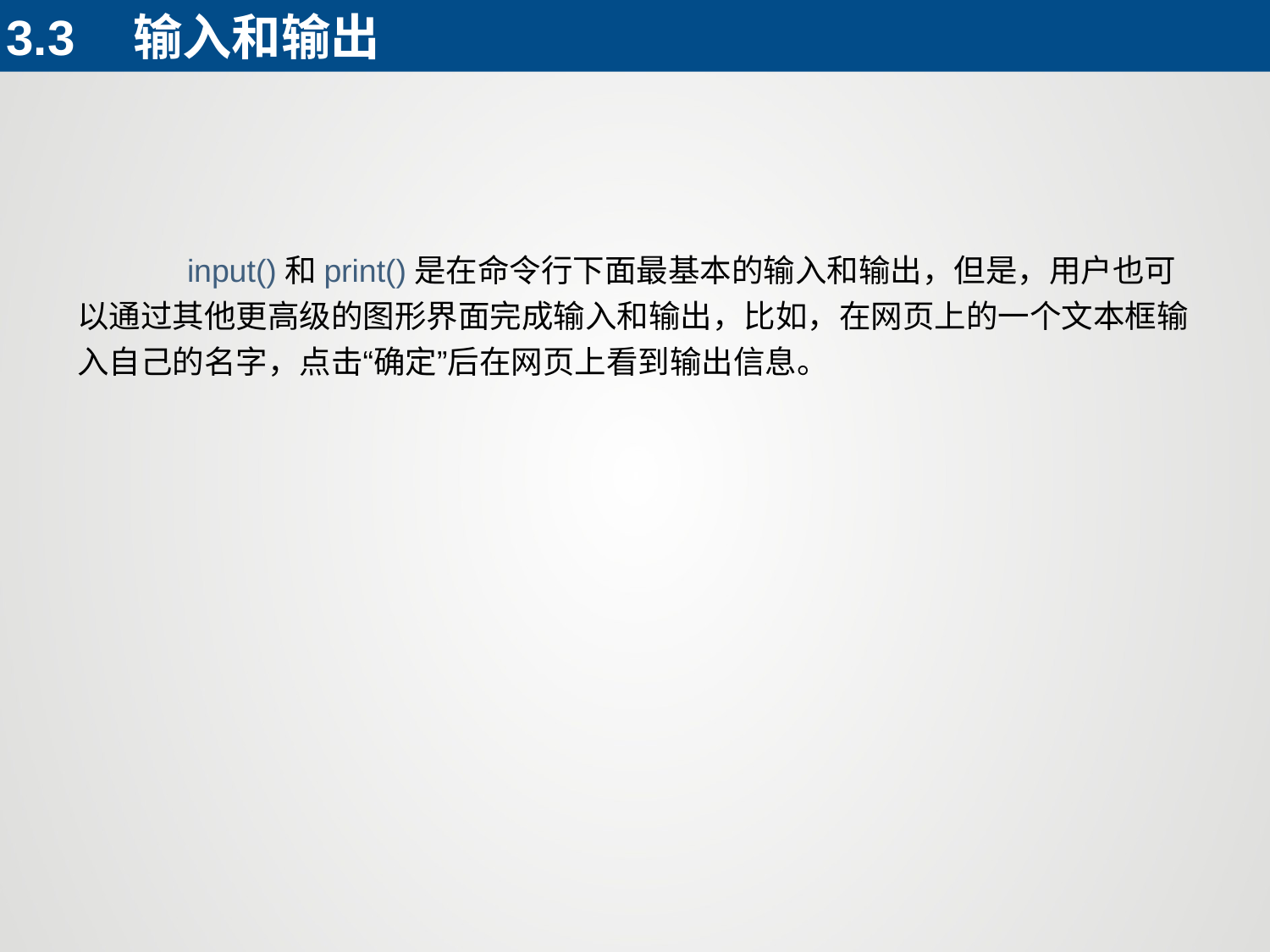

3.3	输入和输出
       input()和print()是在命令行下面最基本的输入和输出，但是，用户也可以通过其他更高级的图形界面完成输入和输出，比如，在网页上的一个文本框输入自己的名字，点击“确定”后在网页上看到输出信息。